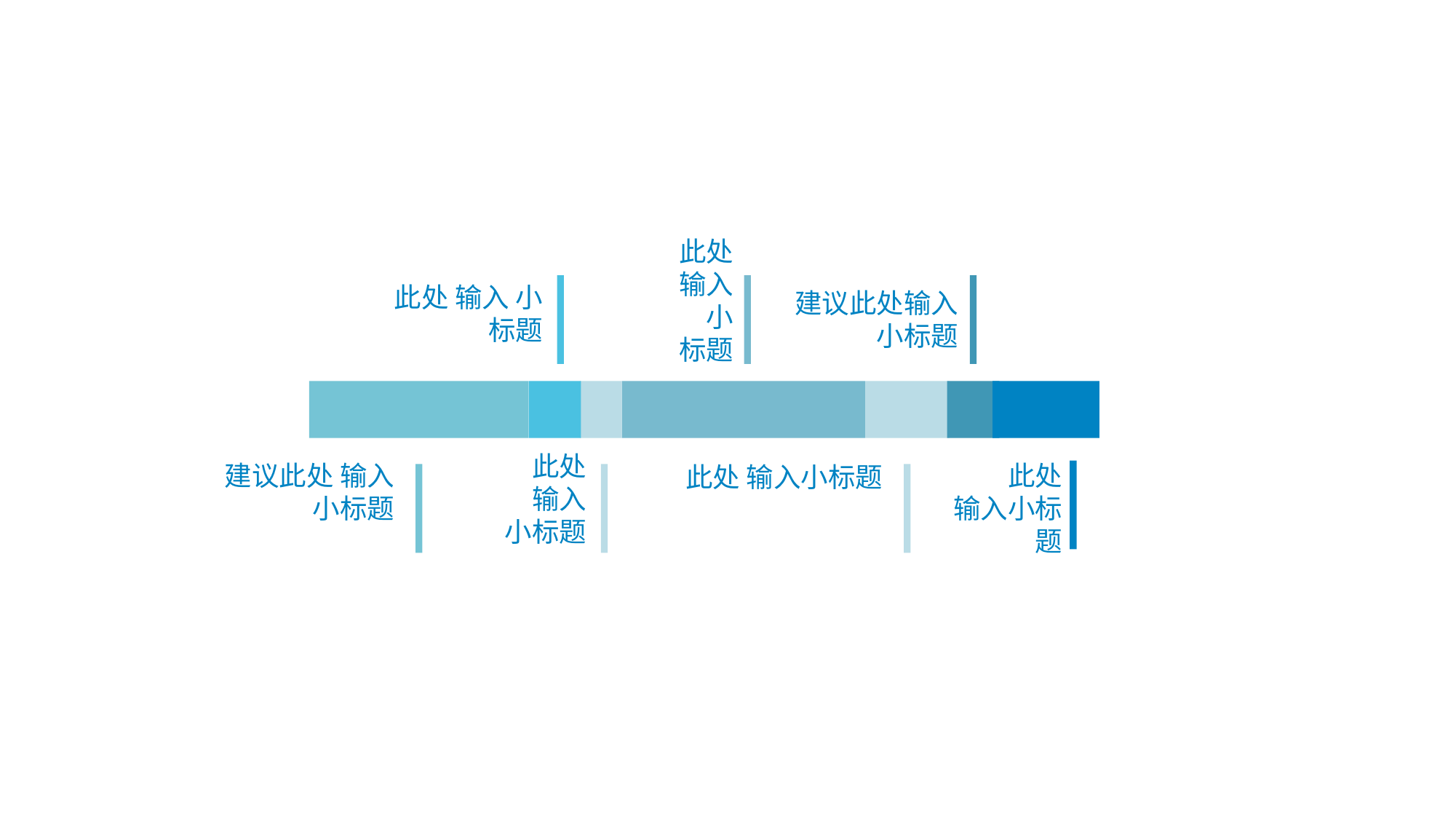

此处
输入
小
标题
此处 输入 小标题

建议此处输入
小标题

此处
输入
小标题
建议此处 输入小标题
此处
输入小标题
此处 输入小标题